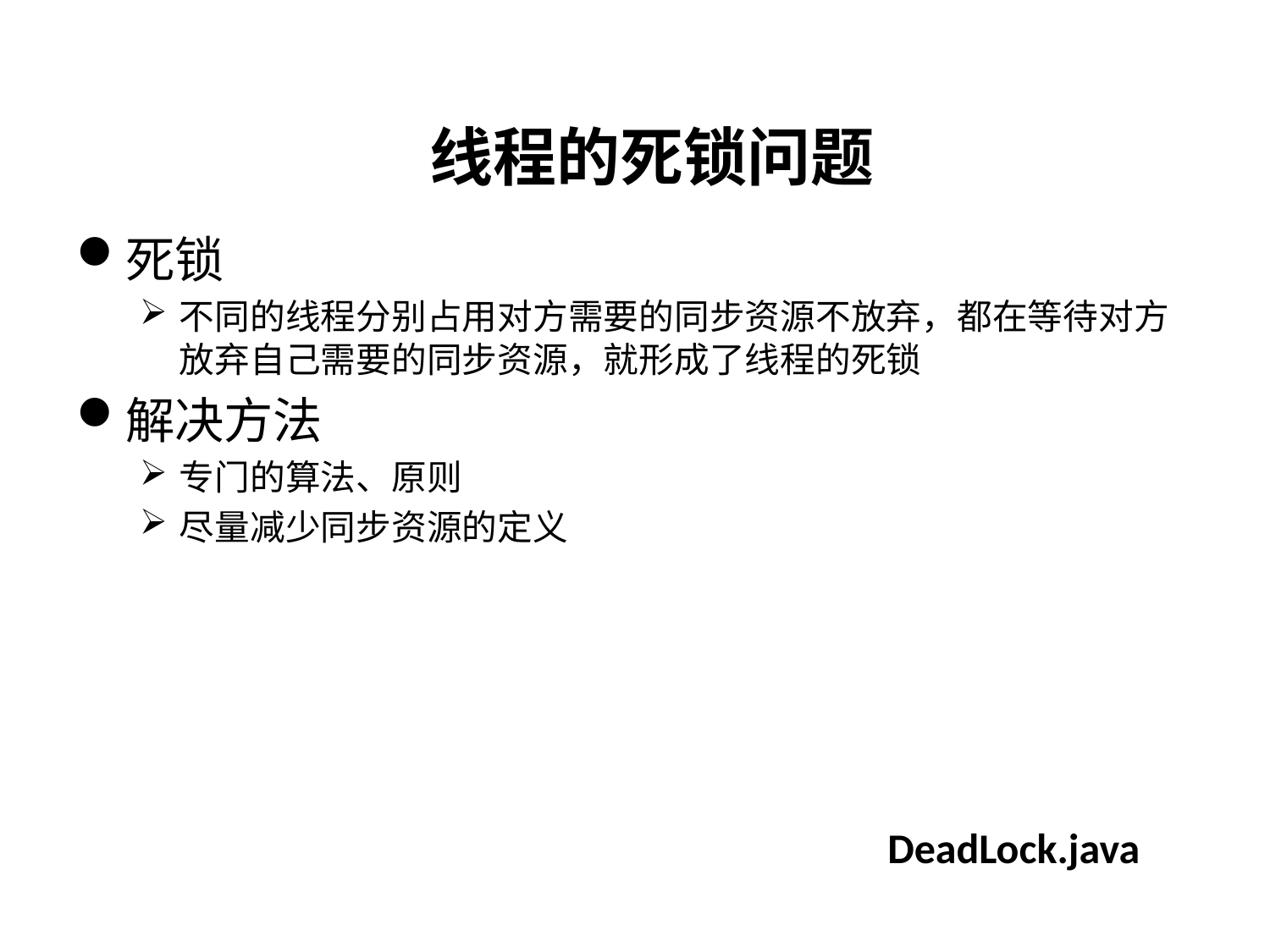

# 线程的死锁问题
死锁
不同的线程分别占用对方需要的同步资源不放弃，都在等待对方放弃自己需要的同步资源，就形成了线程的死锁
解决方法
专门的算法、原则
尽量减少同步资源的定义
DeadLock.java